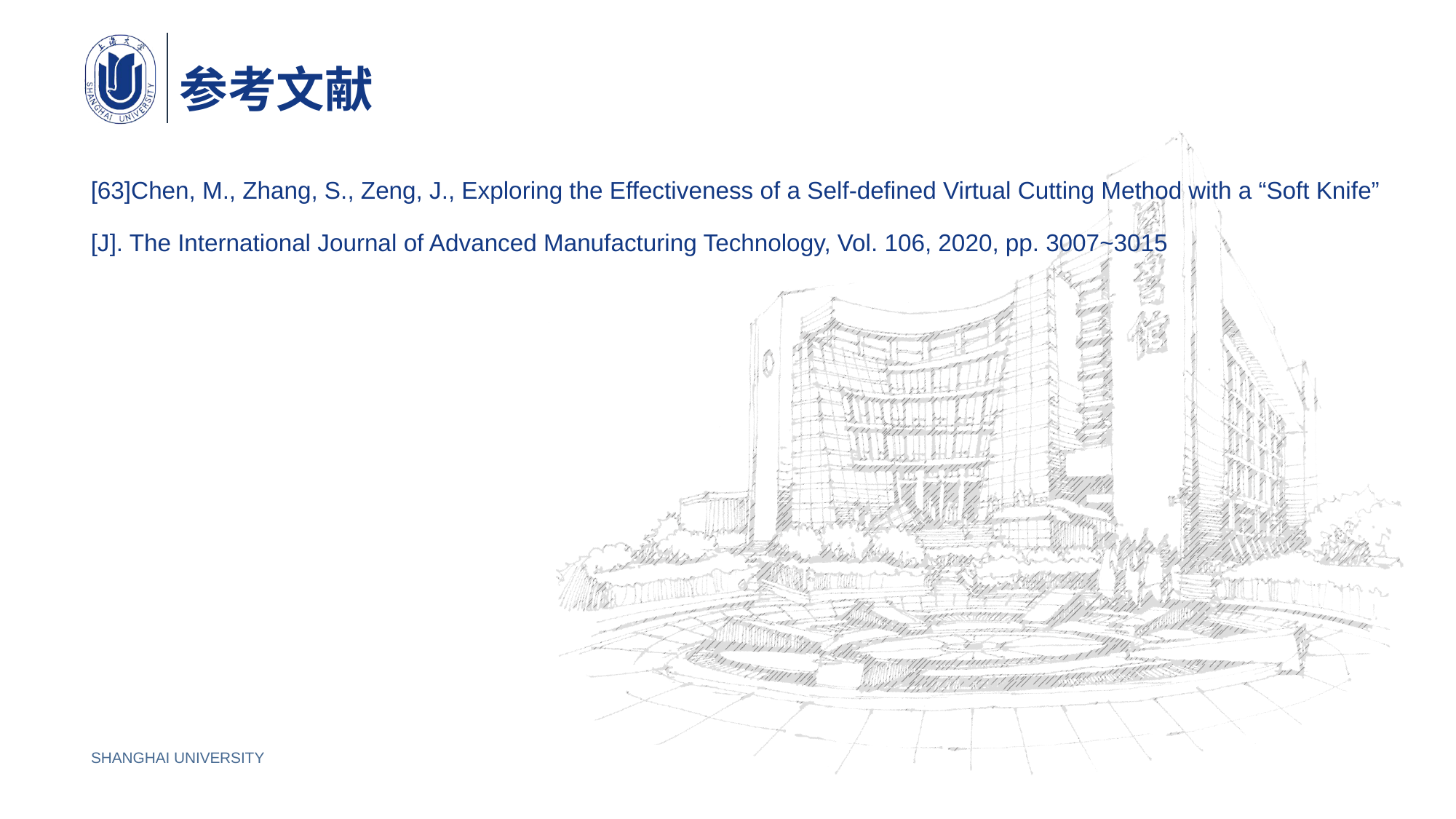

# 参考文献
[63]Chen, M., Zhang, S., Zeng, J., Exploring the Effectiveness of a Self-defined Virtual Cutting Method with a “Soft Knife” [J]. The International Journal of Advanced Manufacturing Technology, Vol. 106, 2020, pp. 3007~3015
SHANGHAI UNIVERSITY
43